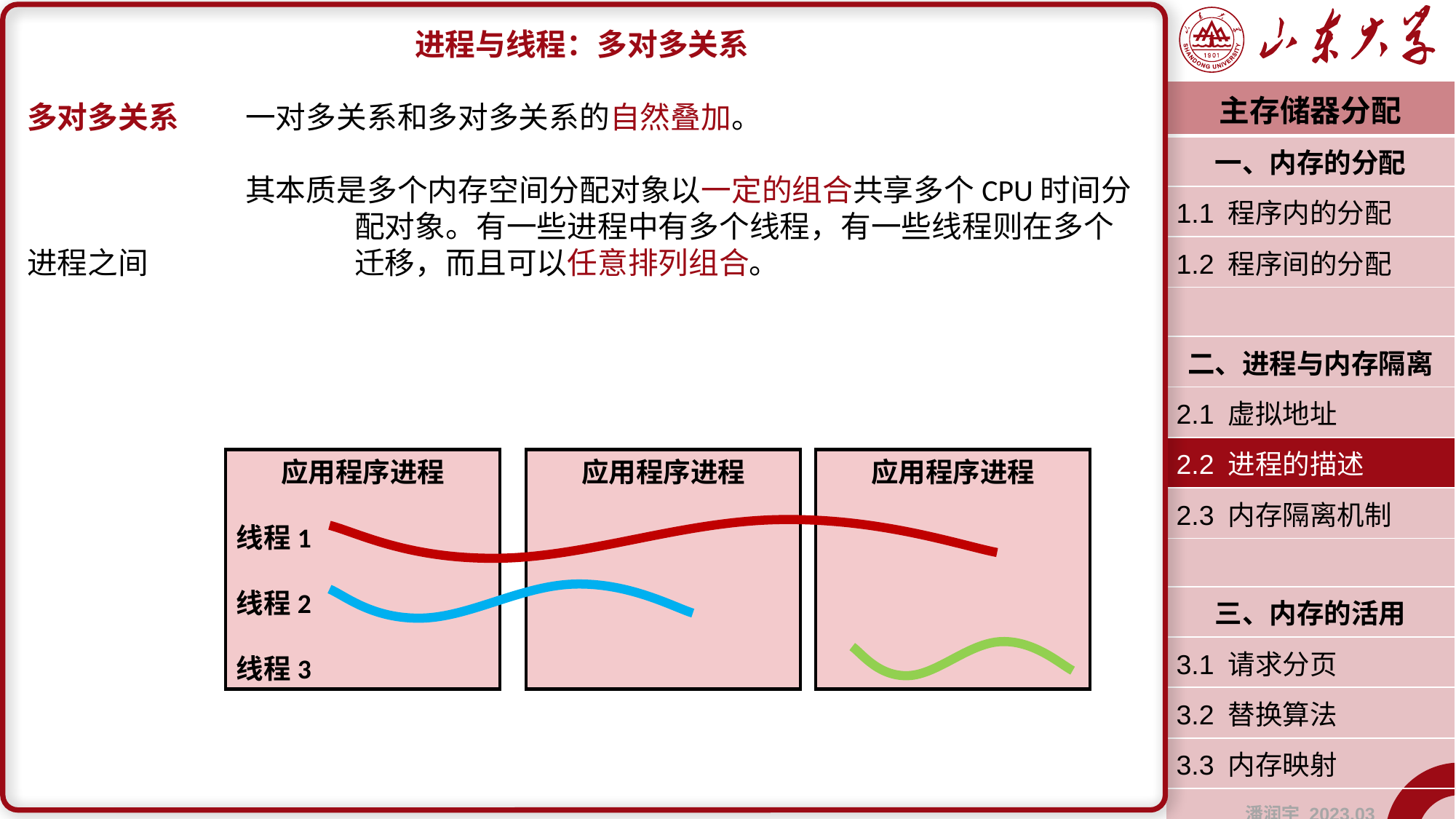

进程与线程：多对多关系

多对多关系	一对多关系和多对多关系的自然叠加。

		其本质是多个内存空间分配对象以一定的组合共享多个CPU时间分			配对象。有一些进程中有多个线程，有一些线程则在多个进程之间		迁移，而且可以任意排列组合。
| 主存储器分配 |
| --- |
| 一、内存的分配 |
| 1.1 程序内的分配 |
| 1.2 程序间的分配 |
|  |
| 二、进程与内存隔离 |
| 2.1 虚拟地址 |
| 2.2 进程的描述 |
| 2.3 内存隔离机制 |
|  |
| 三、内存的活用 |
| 3.1 请求分页 |
| 3.2 替换算法 |
| 3.3 内存映射 |
| 潘润宇 2023.03 |

应用程序进程

线程1

线程2

线程3

应用程序进程

应用程序进程